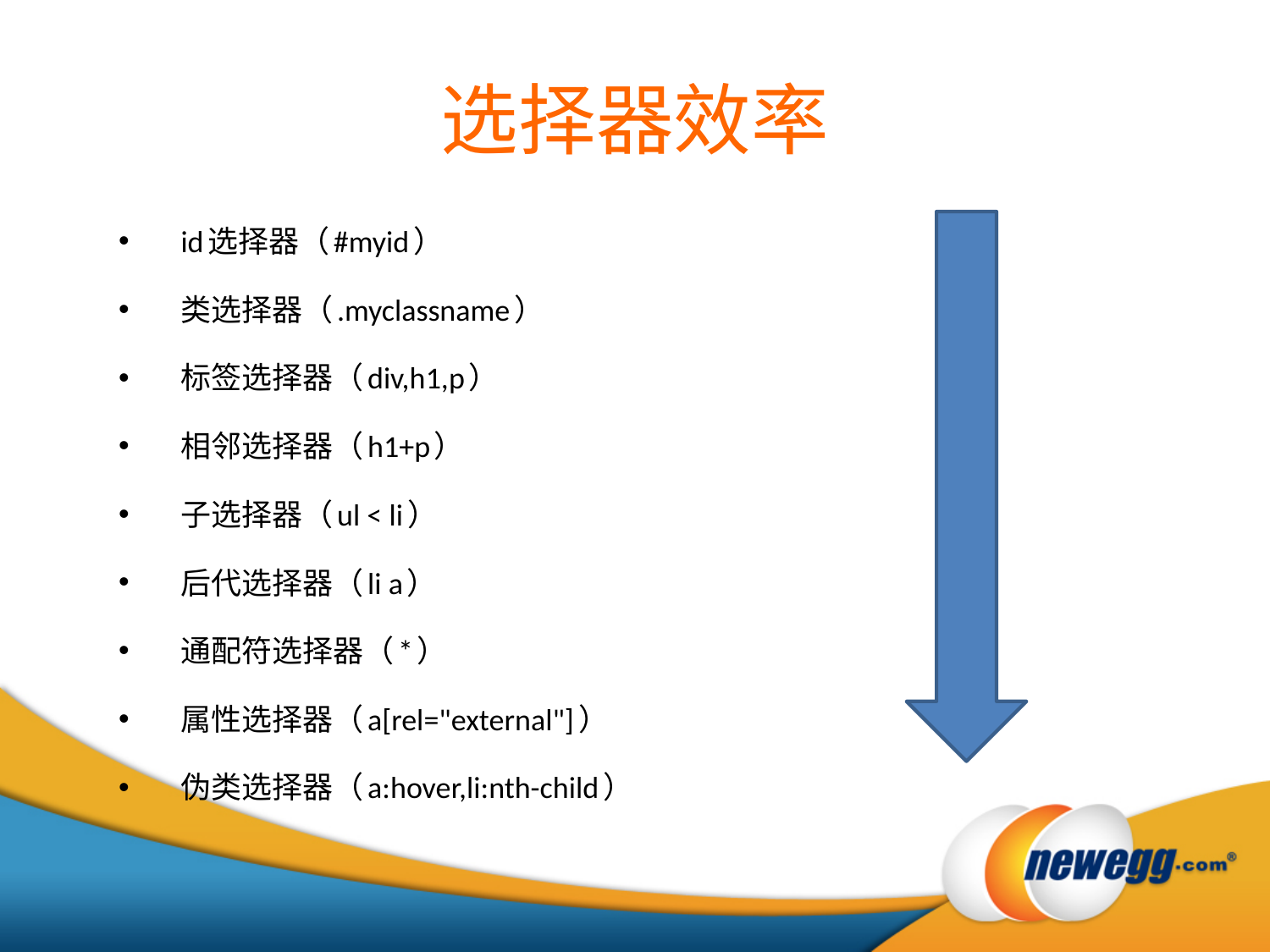

选择器效率
id选择器（#myid）
类选择器（.myclassname）
标签选择器（div,h1,p）
相邻选择器（h1+p）
子选择器（ul < li）
后代选择器（li a）
通配符选择器（*）
属性选择器（a[rel="external"]）
伪类选择器（a:hover,li:nth-child）